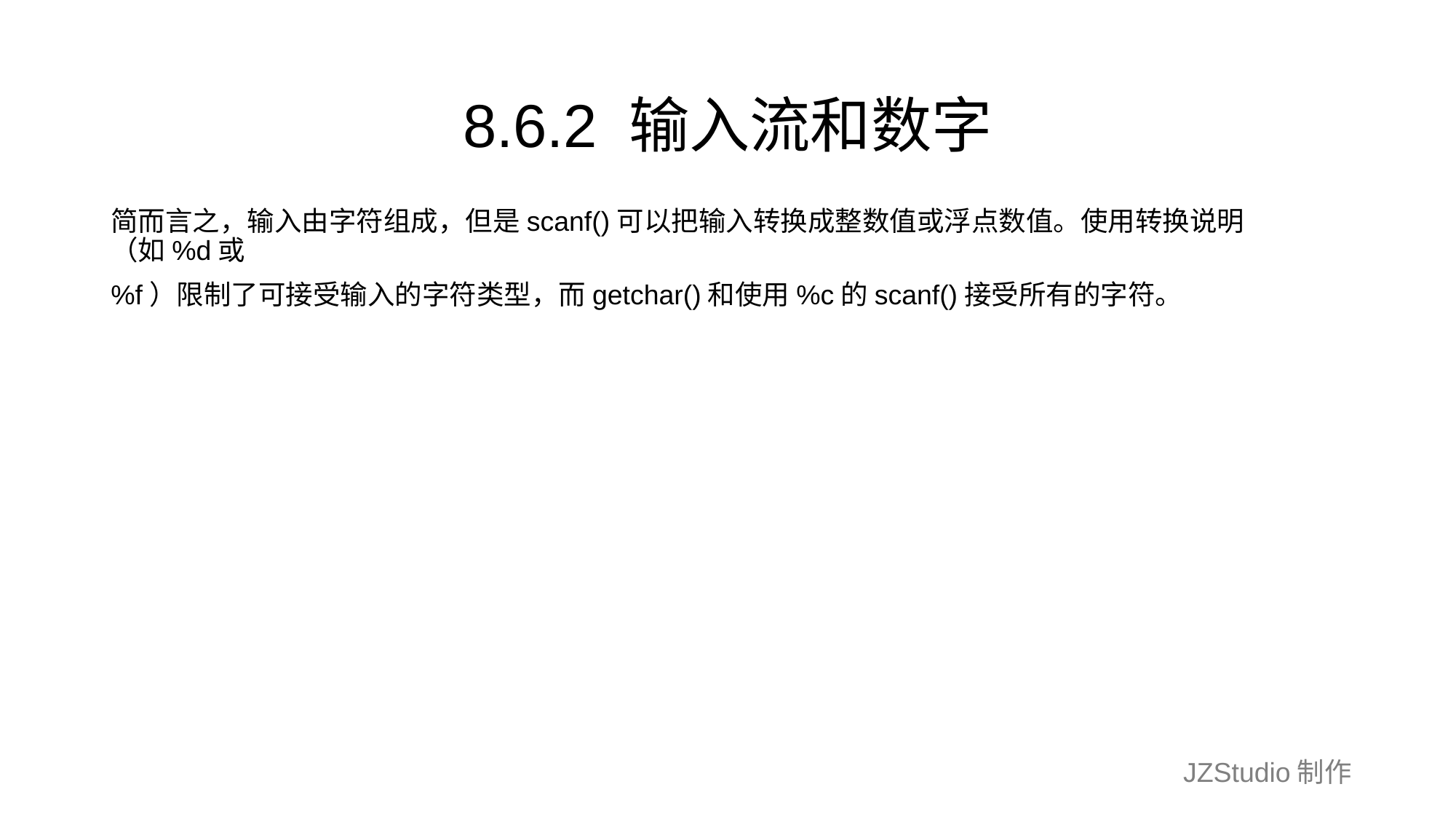

# 8.6.2 输入流和数字
简而言之，输入由字符组成，但是scanf()可以把输入转换成整数值或浮点数值。使用转换说明（如%d或
%f）限制了可接受输入的字符类型，而getchar()和使用%c的scanf()接受所有的字符。